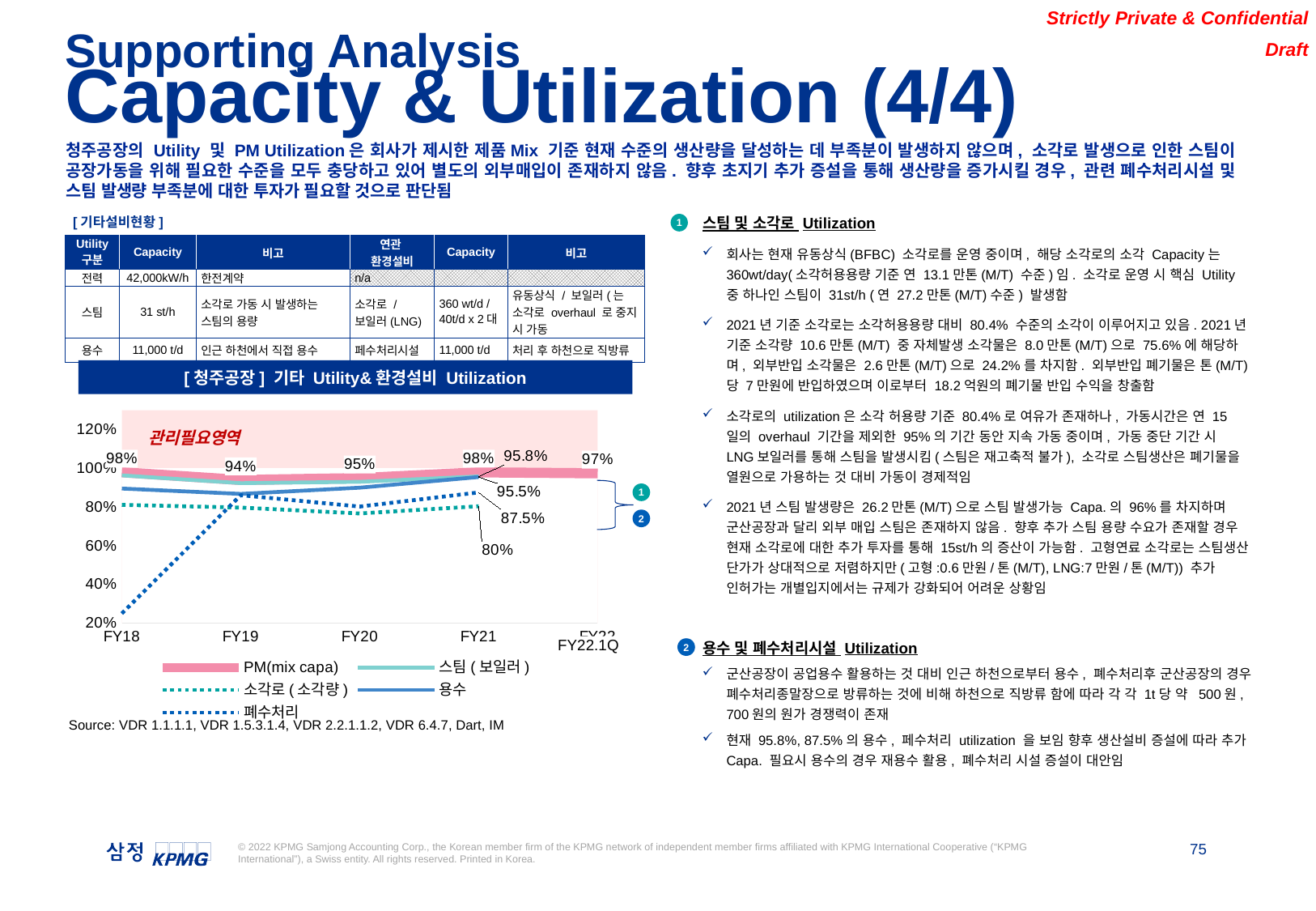

Supporting Analysis
Capacity & Utilization (4/4)
청주공장의 Utility 및 PM Utilization은 회사가 제시한 제품Mix 기준 현재 수준의 생산량을 달성하는 데 부족분이 발생하지 않으며, 소각로 발생으로 인한 스팀이 공장가동을 위해 필요한 수준을 모두 충당하고 있어 별도의 외부매입이 존재하지 않음. 향후 초지기 추가 증설을 통해 생산량을 증가시킬 경우, 관련 폐수처리시설 및 스팀 발생량 부족분에 대한 투자가 필요할 것으로 판단됨
스팀 및 소각로 Utilization
회사는 현재 유동상식(BFBC) 소각로를 운영 중이며, 해당 소각로의 소각 Capacity는 360wt/day(소각허용용량 기준 연 13.1만톤(M/T) 수준)임. 소각로 운영 시 핵심 Utility중 하나인 스팀이 31st/h (연 27.2만톤(M/T)수준) 발생함
2021년 기준 소각로는 소각허용용량 대비 80.4% 수준의 소각이 이루어지고 있음. 2021년 기준 소각량 10.6만톤(M/T) 중 자체발생 소각물은 8.0만톤(M/T)으로 75.6%에 해당하며, 외부반입 소각물은 2.6만톤(M/T)으로 24.2%를 차지함. 외부반입 폐기물은 톤(M/T)당 7만원에 반입하였으며 이로부터 18.2억원의 폐기물 반입 수익을 창출함
소각로의 utilization은 소각 허용량 기준 80.4%로 여유가 존재하나, 가동시간은 연 15일의 overhaul 기간을 제외한 95%의 기간 동안 지속 가동 중이며, 가동 중단 기간 시 LNG보일러를 통해 스팀을 발생시킴(스팀은 재고축적 불가), 소각로 스팀생산은 폐기물을 열원으로 가용하는 것 대비 가동이 경제적임
2021년 스팀 발생량은 26.2만톤(M/T)으로 스팀 발생가능 Capa.의 96%를 차지하며 군산공장과 달리 외부 매입 스팀은 존재하지 않음. 향후 추가 스팀 용량 수요가 존재할 경우 현재 소각로에 대한 추가 투자를 통해 15st/h의 증산이 가능함. 고형연료 소각로는 스팀생산 단가가 상대적으로 저렴하지만(고형:0.6만원/톤(M/T), LNG:7만원/톤(M/T)) 추가 인허가는 개별입지에서는 규제가 강화되어 어려운 상황임
[기타설비현황]
1
| Utility 구분 | Capacity | 비고 | 연관 환경설비 | Capacity | 비고 |
| --- | --- | --- | --- | --- | --- |
| 전력 | 42,000kW/h | 한전계약 | n/a |  |  |
| 스팀 | 31 st/h | 소각로 가동 시 발생하는 스팀의 용량 | 소각로 / 보일러(LNG) | 360 wt/d / 40t/d x 2대 | 유동상식 / 보일러(는 소각로 overhaul 로 중지 시 가동 |
| 용수 | 11,000 t/d | 인근 하천에서 직접 용수 | 페수처리시설 | 11,000 t/d | 처리 후 하천으로 직방류 |

[청주공장] 기타 Utility&환경설비 Utilization

### Chart

| Category |  | PM(mix capa) | 전력 | 스팀(보일러) | 소각로(소각량) | 용수 | 폐수처리 |
|---|---|---|---|---|---|---|---|
| 18 | 1.0 | 0.9794055555555555 | None | 0.9631919634703195 | 0.8107963438385438 | 0.8950881693648817 | 0.24901942714819428 |
| 19 | 1.0 | 0.9393666666666667 | None | 0.9228756164383562 | 0.7966851542858925 | 0.8673524283935243 | 0.8607576587795766 |
| 20 | 1.0 | 0.9489944444444445 | None | 0.9299562841530055 | 0.7663785428020672 | 0.8994485842026826 | 0.8019292101341282 |
| 21 | 1.0 | 0.9788277777777777 | None | 0.957927305936073 | 0.8035776945714527 | 0.9546986301369863 | 0.8749556662515566 |
| 22 | 1.0 | 0.9740092592592593 | None | None | None | None | None |
관리필요영역

1
2
용수 및 폐수처리시설 Utilization
군산공장이 공업용수 활용하는 것 대비 인근 하천으로부터 용수, 폐수처리후 군산공장의 경우 폐수처리종말장으로 방류하는 것에 비해 하천으로 직방류 함에 따라 각 각 1t당 약  500원, 700원의 원가 경쟁력이 존재
현재 95.8%, 87.5%의 용수, 페수처리 utilization 을 보임 향후 생산설비 증설에 따라 추가 Capa. 필요시 용수의 경우 재용수 활용, 폐수처리 시설 증설이 대안임

FY22.1Q
2
Source: VDR 1.1.1.1, VDR 1.5.3.1.4, VDR 2.2.1.1.2, VDR 6.4.7, Dart, IM